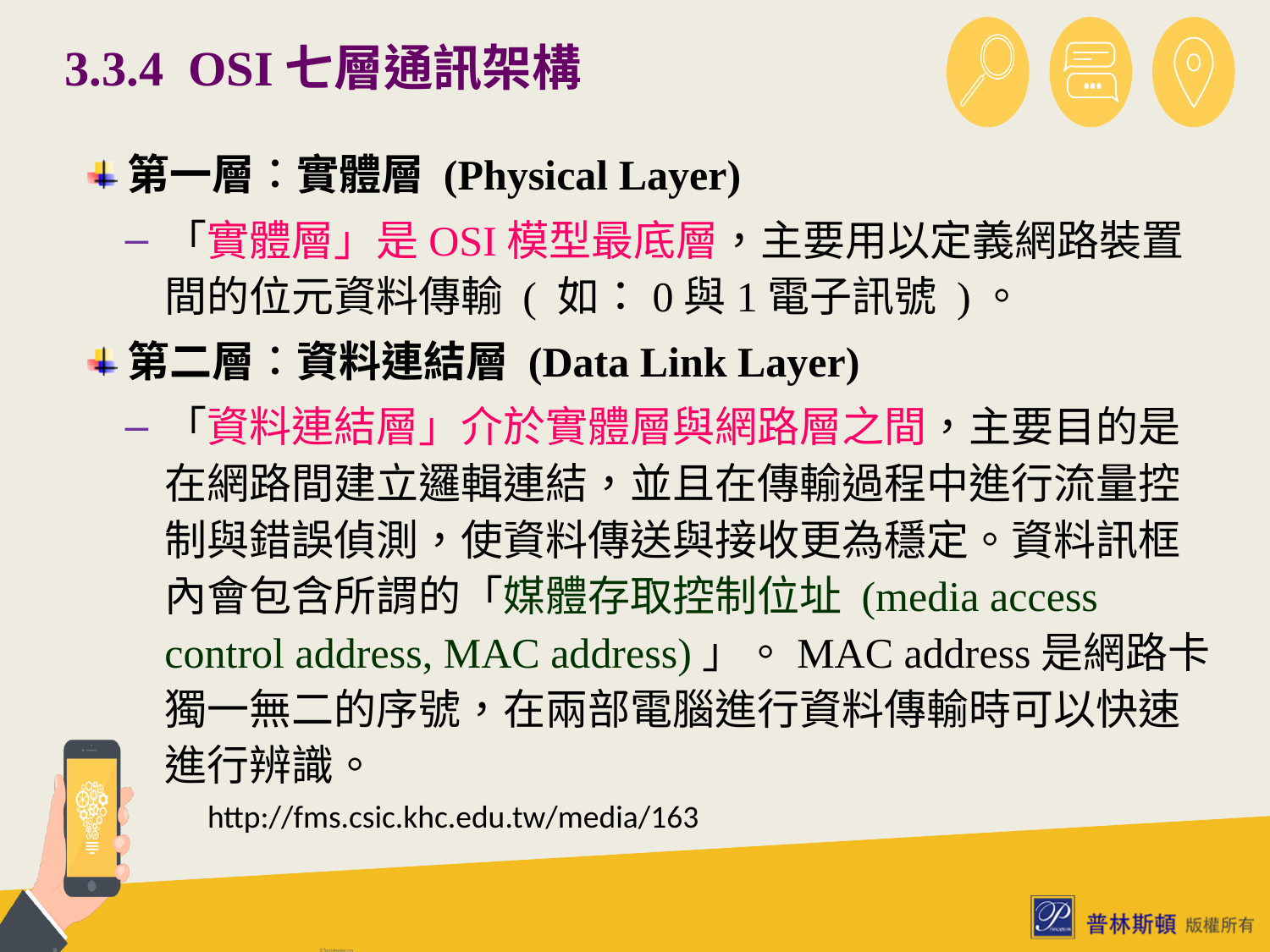

# 3.3.4  OSI七層通訊架構
第一層︰實體層 (Physical Layer)
「實體層」是OSI模型最底層，主要用以定義網路裝置間的位元資料傳輸 ( 如：0與1電子訊號 )。
第二層︰資料連結層 (Data Link Layer)
「資料連結層」介於實體層與網路層之間，主要目的是在網路間建立邏輯連結，並且在傳輸過程中進行流量控制與錯誤偵測，使資料傳送與接收更為穩定。資料訊框內會包含所謂的「媒體存取控制位址 (media access control address, MAC address)」。MAC address是網路卡獨一無二的序號，在兩部電腦進行資料傳輸時可以快速進行辨識。
http://fms.csic.khc.edu.tw/media/163